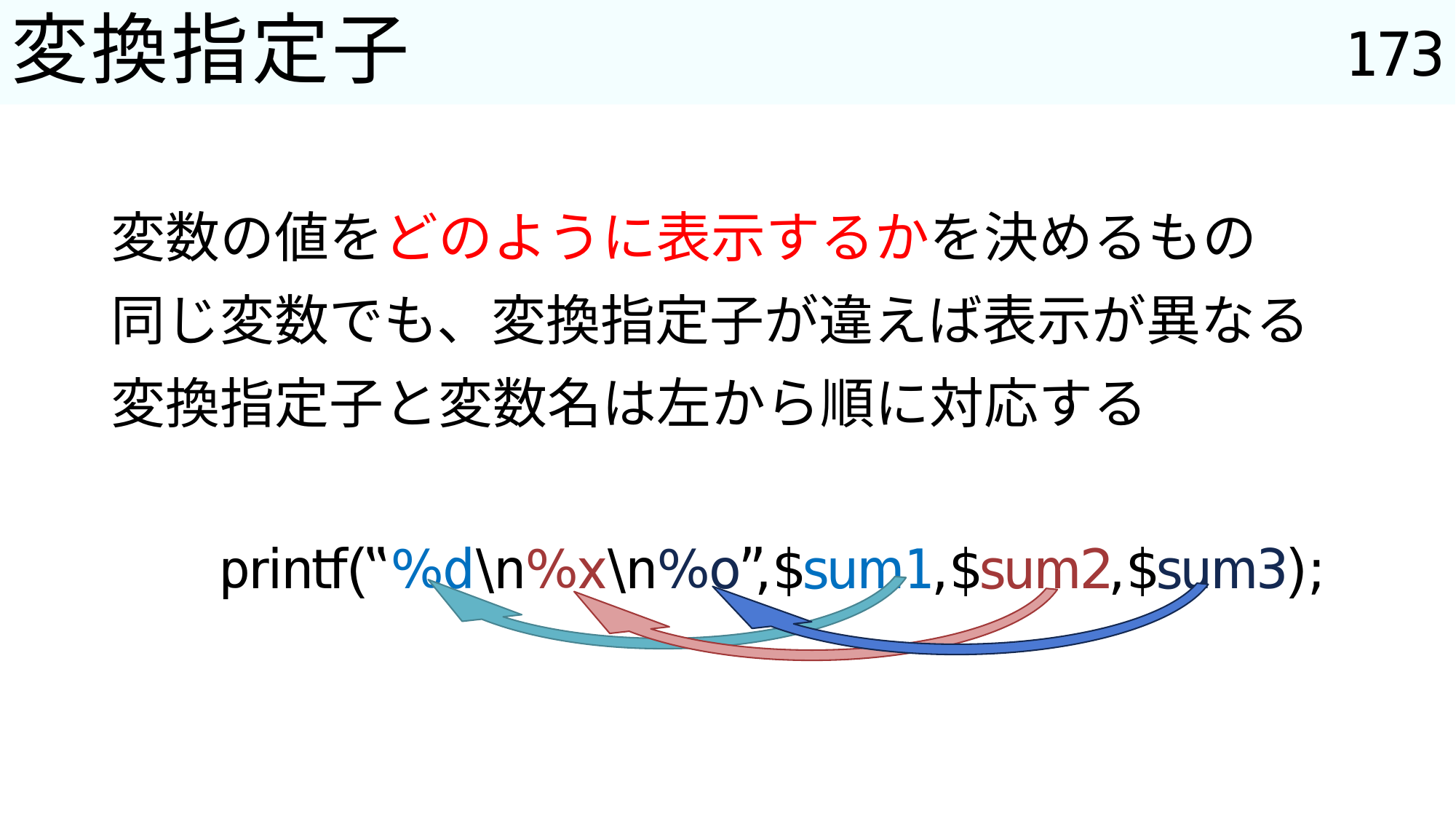

173
# 変換指定子
変数の値をどのように表示するかを決めるもの
同じ変数でも、変換指定子が違えば表示が異なる
変換指定子と変数名は左から順に対応する

	printf(“%d\n%x\n%o”,$sum1,$sum2,$sum3);